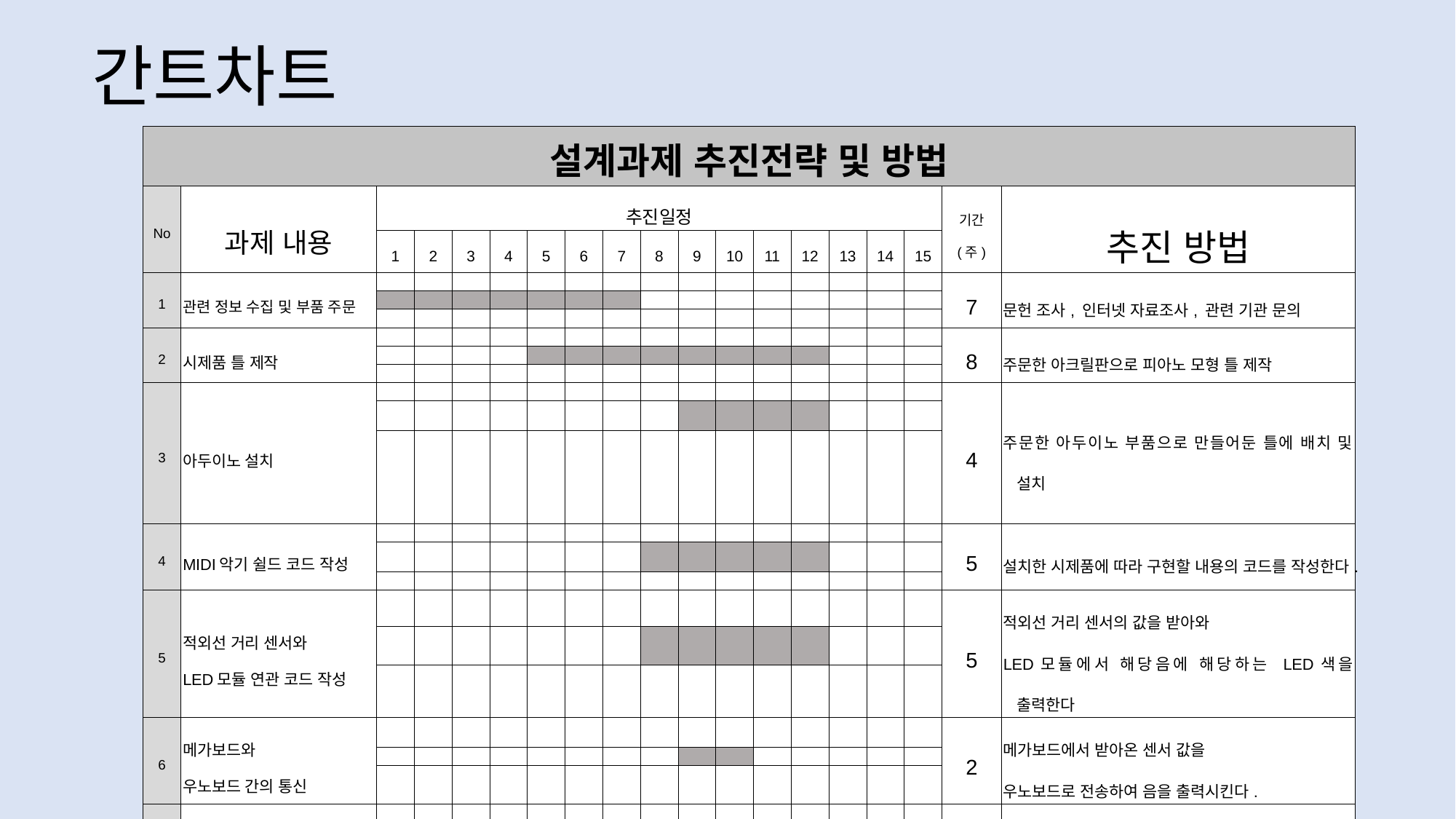

# 간트차트
| 설계과제 추진전략 및 방법 |  |  |  |  |  |  |  |  |  |  |  |  |  |  |  |  |  |  |
| --- | --- | --- | --- | --- | --- | --- | --- | --- | --- | --- | --- | --- | --- | --- | --- | --- | --- | --- |
| No | 과제 내용 | 추진일정 |  |  |  |  |  |  |  |  |  |  |  |  |  |  | 기간 (주) | 추진 방법 |
|  |  | 1 | 2 | 3 | 4 | 5 | 6 | 7 | 8 | 9 | 10 | 11 | 12 | 13 | 14 | 15 |  |  |
| 1 | 관련 정보 수집 및 부품 주문 |  |  |  |  |  |  |  |  |  |  |  |  |  |  |  | 7 | 문헌 조사, 인터넷 자료조사, 관련 기관 문의 |
|  |  |  |  |  |  |  |  |  |  |  |  |  |  |  |  |  |  |  |
|  |  |  |  |  |  |  |  |  |  |  |  |  |  |  |  |  |  |  |
| 2 | 시제품 틀 제작 |  |  |  |  |  |  |  |  |  |  |  |  |  |  |  | 8 | 주문한 아크릴판으로 피아노 모형 틀 제작 |
|  |  |  |  |  |  |  |  |  |  |  |  |  |  |  |  |  |  |  |
|  |  |  |  |  |  |  |  |  |  |  |  |  |  |  |  |  |  |  |
| 3 | 아두이노 설치 |  |  |  |  |  |  |  |  |  |  |  |  |  |  |  | 4 | 주문한 아두이노 부품으로 만들어둔 틀에 배치 및 설치 |
|  |  |  |  |  |  |  |  |  |  |  |  |  |  |  |  |  |  |  |
|  |  |  |  |  |  |  |  |  |  |  |  |  |  |  |  |  |  |  |
| 4 | MIDI악기 쉴드 코드 작성 |  |  |  |  |  |  |  |  |  |  |  |  |  |  |  | 5 | 설치한 시제품에 따라 구현할 내용의 코드를 작성한다. |
|  |  |  |  |  |  |  |  |  |  |  |  |  |  |  |  |  |  |  |
|  |  |  |  |  |  |  |  |  |  |  |  |  |  |  |  |  |  |  |
| 5 | 적외선 거리 센서와 LED모듈 연관 코드 작성 |  |  |  |  |  |  |  |  |  |  |  |  |  |  |  | 5 | 적외선 거리 센서의 값을 받아와 LED모듈에서 해당음에 해당하는 LED색을 출력한다 |
|  |  |  |  |  |  |  |  |  |  |  |  |  |  |  |  |  |  |  |
|  |  |  |  |  |  |  |  |  |  |  |  |  |  |  |  |  |  |  |
| 6 | 메가보드와 우노보드 간의 통신 |  |  |  |  |  |  |  |  |  |  |  |  |  |  |  | 2 | 메가보드에서 받아온 센서 값을 우노보드로 전송하여 음을 출력시킨다. |
|  |  |  |  |  |  |  |  |  |  |  |  |  |  |  |  |  |  |  |
|  |  |  |  |  |  |  |  |  |  |  |  |  |  |  |  |  |  |  |
| 7 | 테스트 및 최종 수정 |  |  |  |  |  |  |  |  |  |  |  |  |  |  |  | 3 | 만들어진 시제품을 직접 테스트해본다. |
|  |  |  |  |  |  |  |  |  |  |  |  |  |  |  |  |  |  |  |
|  |  |  |  |  |  |  |  |  |  |  |  |  |  |  |  |  |  |  |
| 8 | 최종 보고서 작성 |  |  |  |  |  |  |  |  |  |  |  |  |  |  |  | 3 | 완성된 시제품에 맞게 보고서 작성 |
|  |  |  |  |  |  |  |  |  |  |  |  |  |  |  |  |  |  |  |
|  |  |  |  |  |  |  |  |  |  |  |  |  |  |  |  |  |  |  |